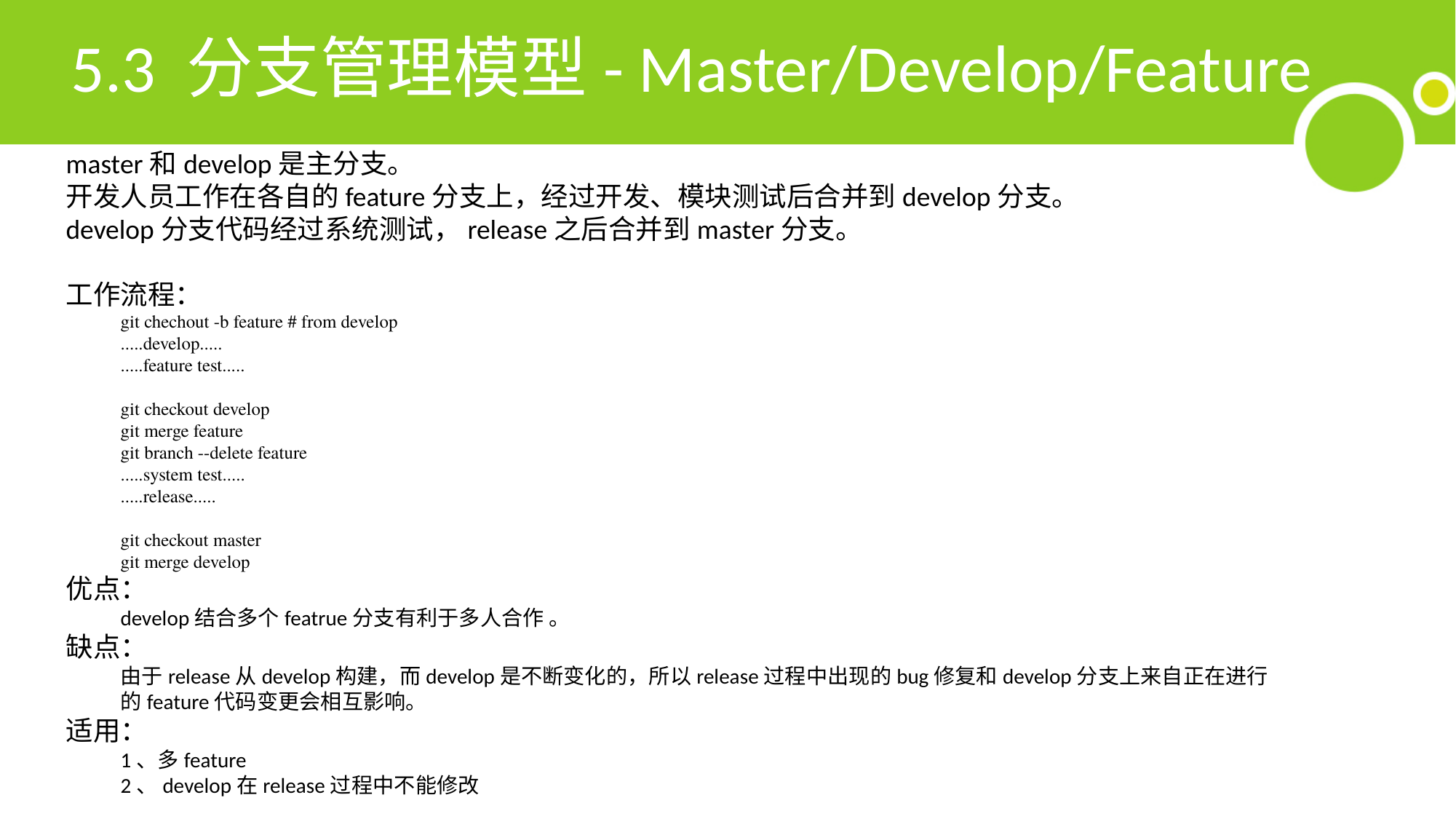

5.3 分支管理模型- Master/Develop/Feature
master和develop是主分支。
开发人员工作在各自的feature分支上，经过开发、模块测试后合并到develop分支。
develop分支代码经过系统测试，release之后合并到master分支。

工作流程：
git chechout -b feature # from develop
.....develop.....
.....feature test.....

git checkout develop
git merge feature
git branch --delete feature
.....system test.....
.....release.....

git checkout master
git merge develop
优点：
develop结合多个featrue分支有利于多人合作 。
缺点：
由于release从develop构建，而develop是不断变化的，所以release过程中出现的bug修复和develop分支上来自正在进行的feature代码变更会相互影响。
适用：
1、多feature
2、develop在release过程中不能修改